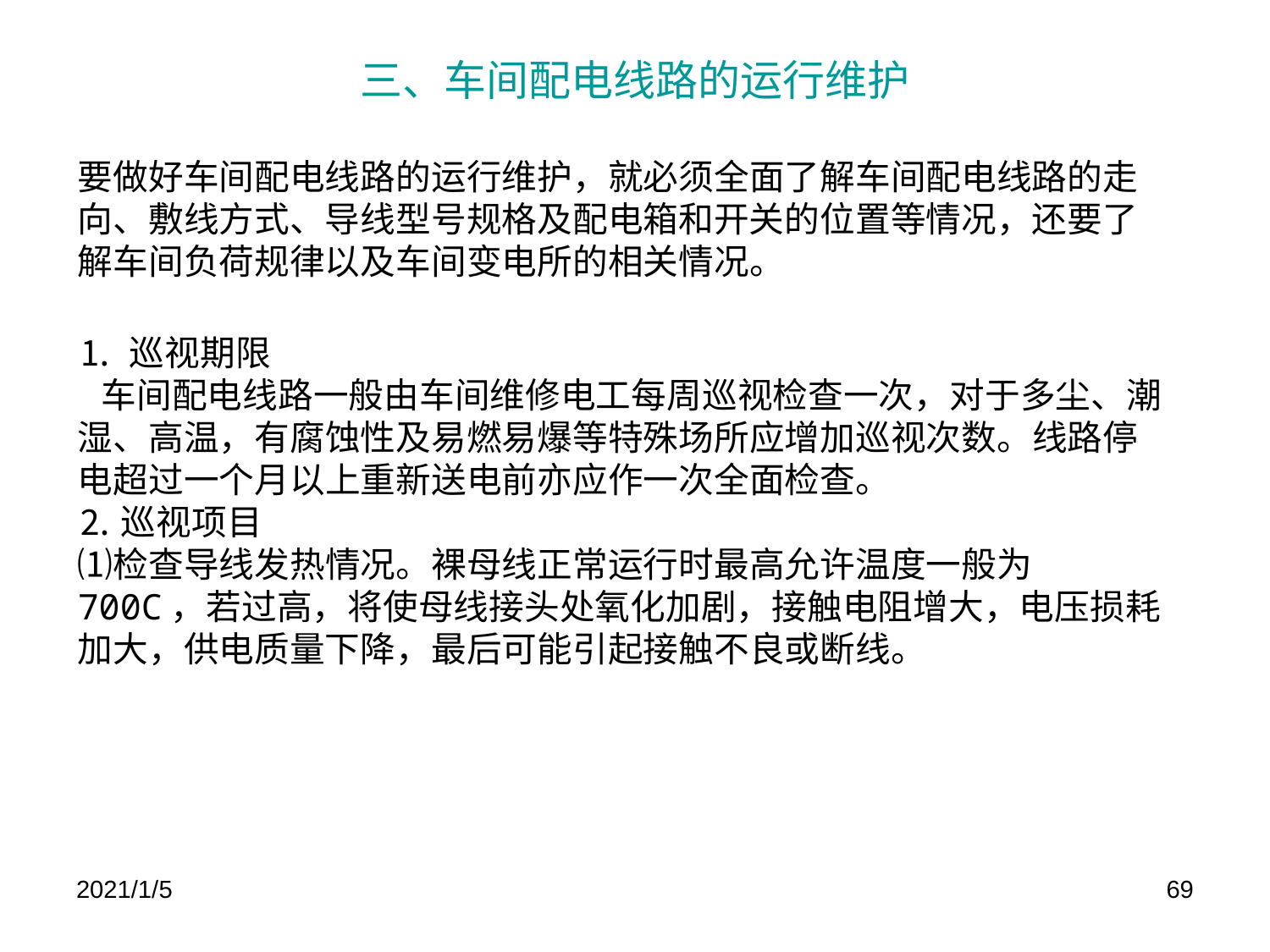

# 三、车间配电线路的运行维护
要做好车间配电线路的运行维护，就必须全面了解车间配电线路的走向、敷线方式、导线型号规格及配电箱和开关的位置等情况，还要了解车间负荷规律以及车间变电所的相关情况。
⒈ 巡视期限
   车间配电线路一般由车间维修电工每周巡视检查一次，对于多尘、潮湿、高温，有腐蚀性及易燃易爆等特殊场所应增加巡视次数。线路停电超过一个月以上重新送电前亦应作一次全面检查。
⒉ 巡视项目
⑴检查导线发热情况。裸母线正常运行时最高允许温度一般为700C，若过高，将使母线接头处氧化加剧，接触电阻增大，电压损耗加大，供电质量下降，最后可能引起接触不良或断线。
2021/1/5
69